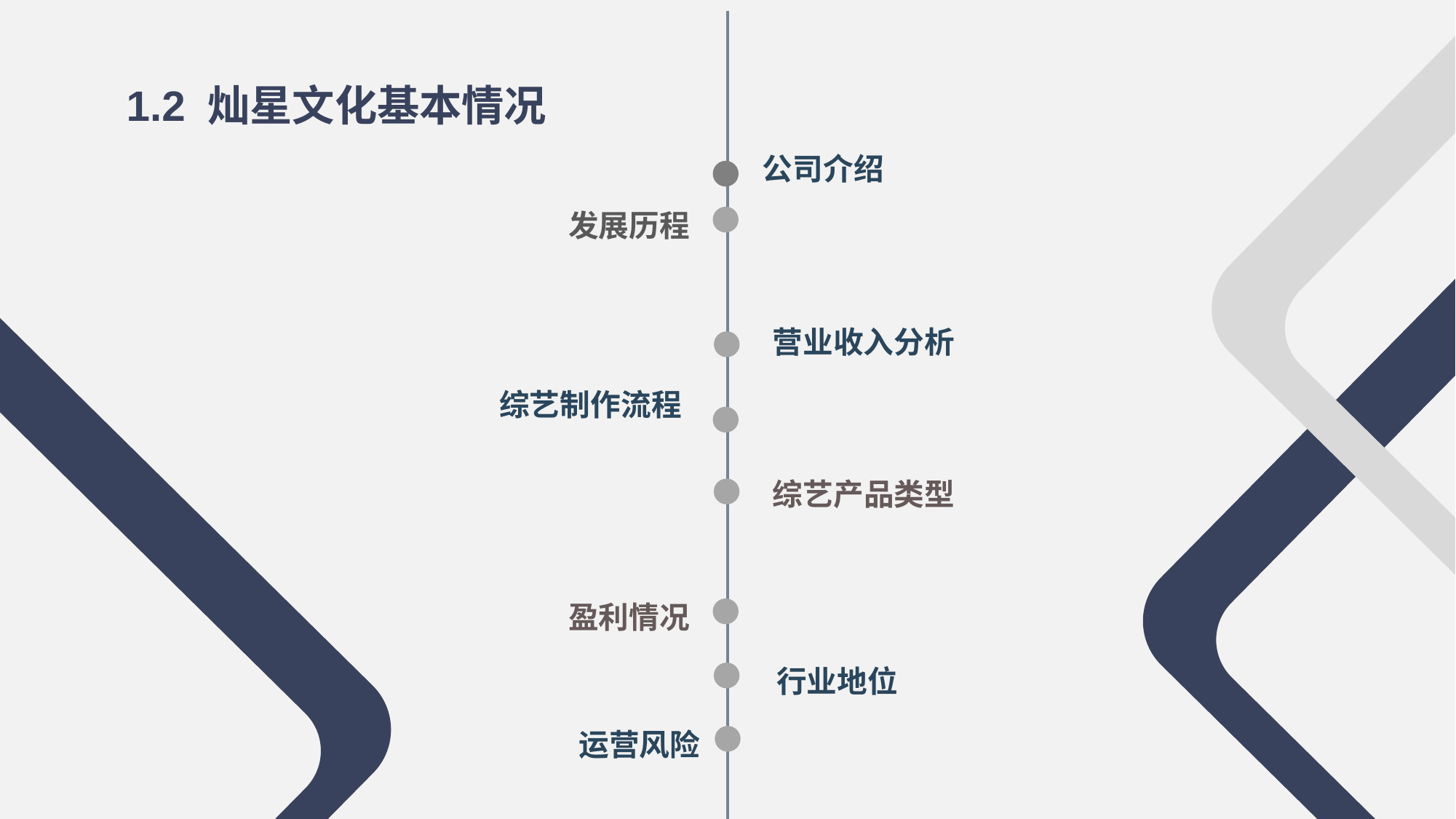

1.2 灿星文化基本情况
公司介绍

发展历程

营业收入分析

综艺制作流程

盈利情况
综艺产品类型

行业地位

运营风险